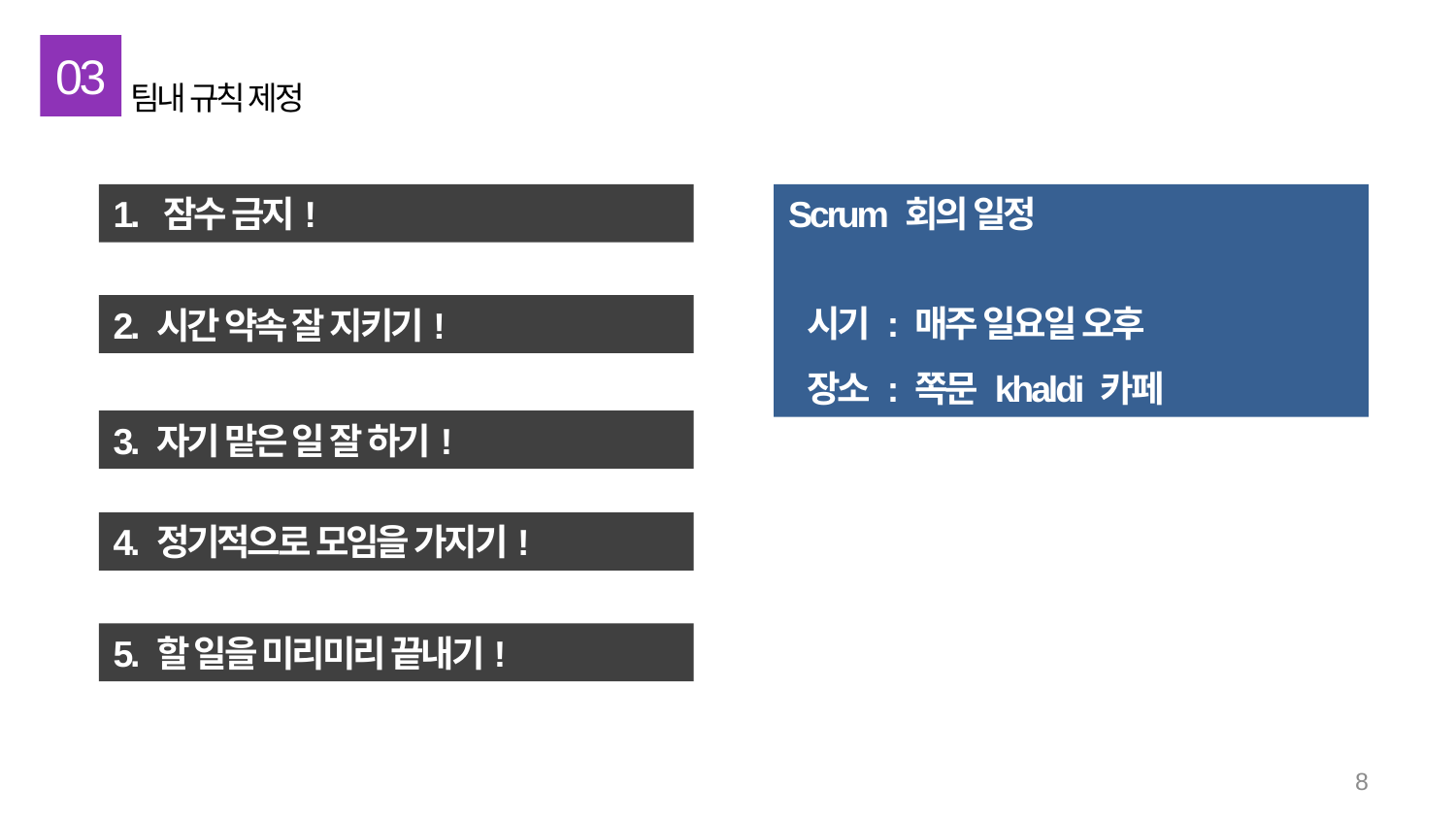

03
팀내 규칙 제정
1.  잠수 금지!
Scrum 회의 일정

 시기 : 매주 일요일 오후
 장소 : 쪽문 khaldi 카페
2. 시간 약속 잘 지키기!
3. 자기 맡은 일 잘 하기!
4. 정기적으로 모임을 가지기!
5. 할 일을 미리미리 끝내기!
8